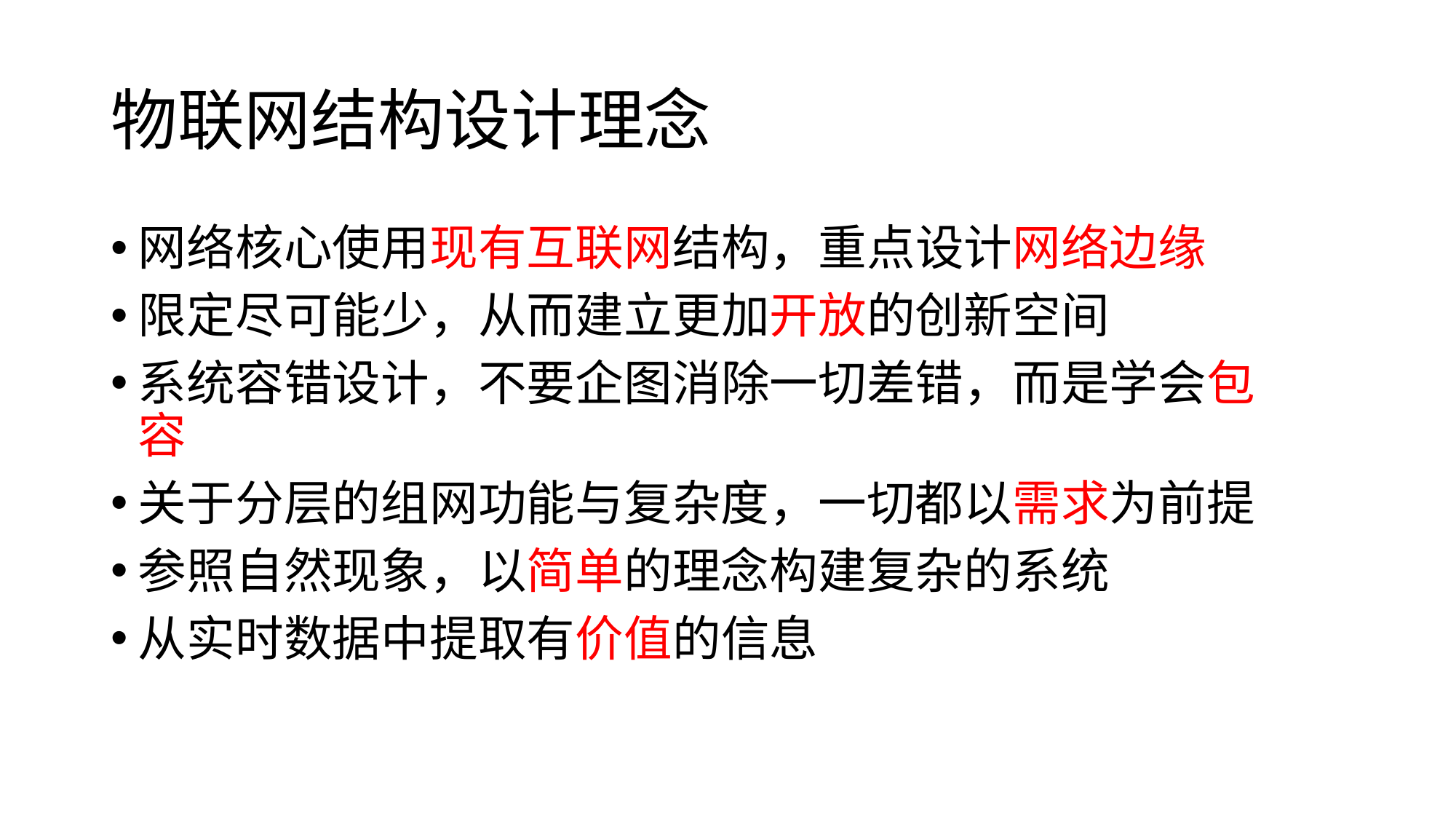

# 物联网结构设计理念
网络核心使用现有互联网结构，重点设计网络边缘
限定尽可能少，从而建立更加开放的创新空间
系统容错设计，不要企图消除一切差错，而是学会包容
关于分层的组网功能与复杂度，一切都以需求为前提
参照自然现象，以简单的理念构建复杂的系统
从实时数据中提取有价值的信息